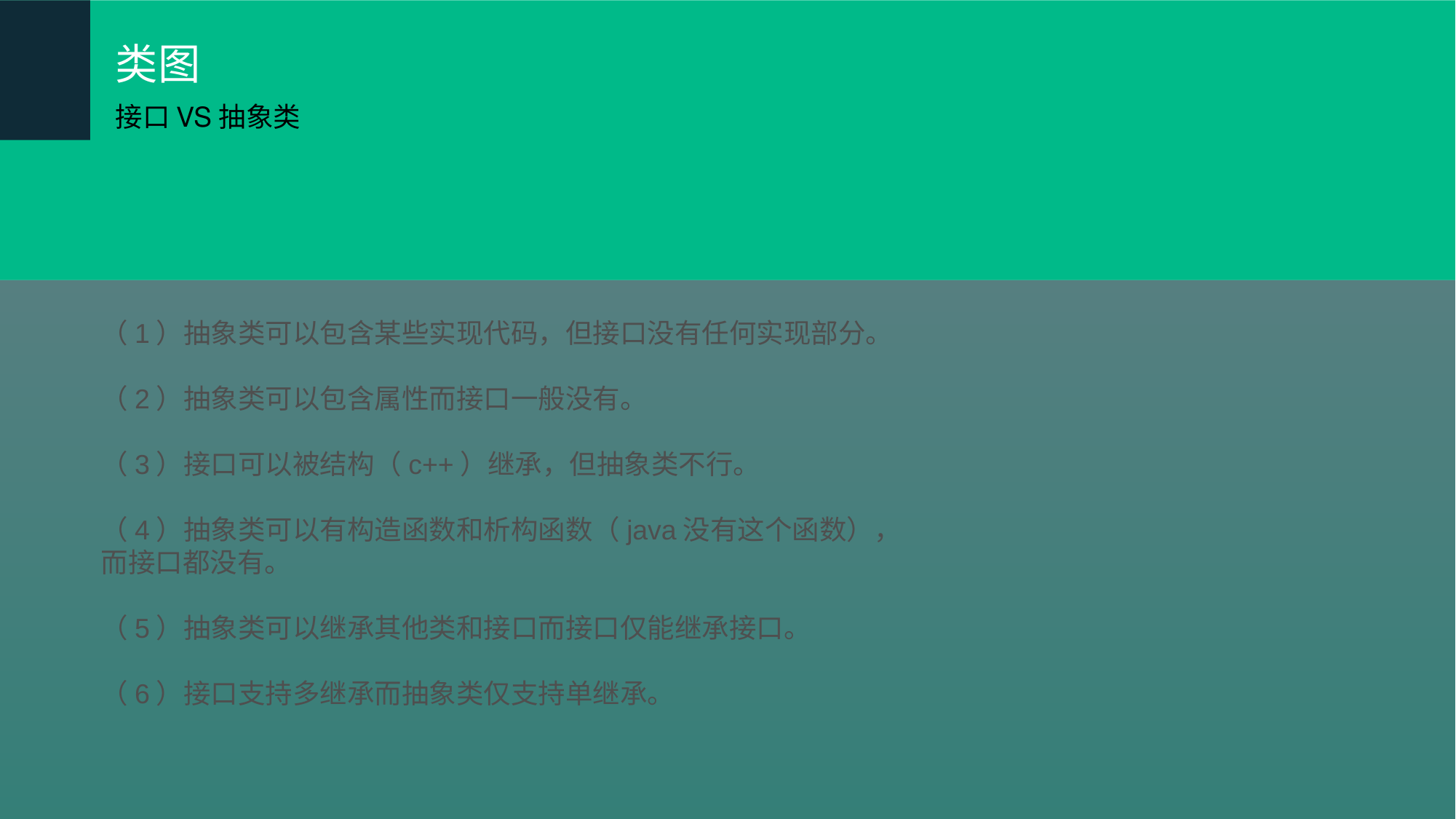

类图
接口VS抽象类

（1）抽象类可以包含某些实现代码，但接口没有任何实现部分。

（2）抽象类可以包含属性而接口一般没有。

（3）接口可以被结构（c++）继承，但抽象类不行。

（4）抽象类可以有构造函数和析构函数（java没有这个函数），而接口都没有。

（5）抽象类可以继承其他类和接口而接口仅能继承接口。

（6）接口支持多继承而抽象类仅支持单继承。